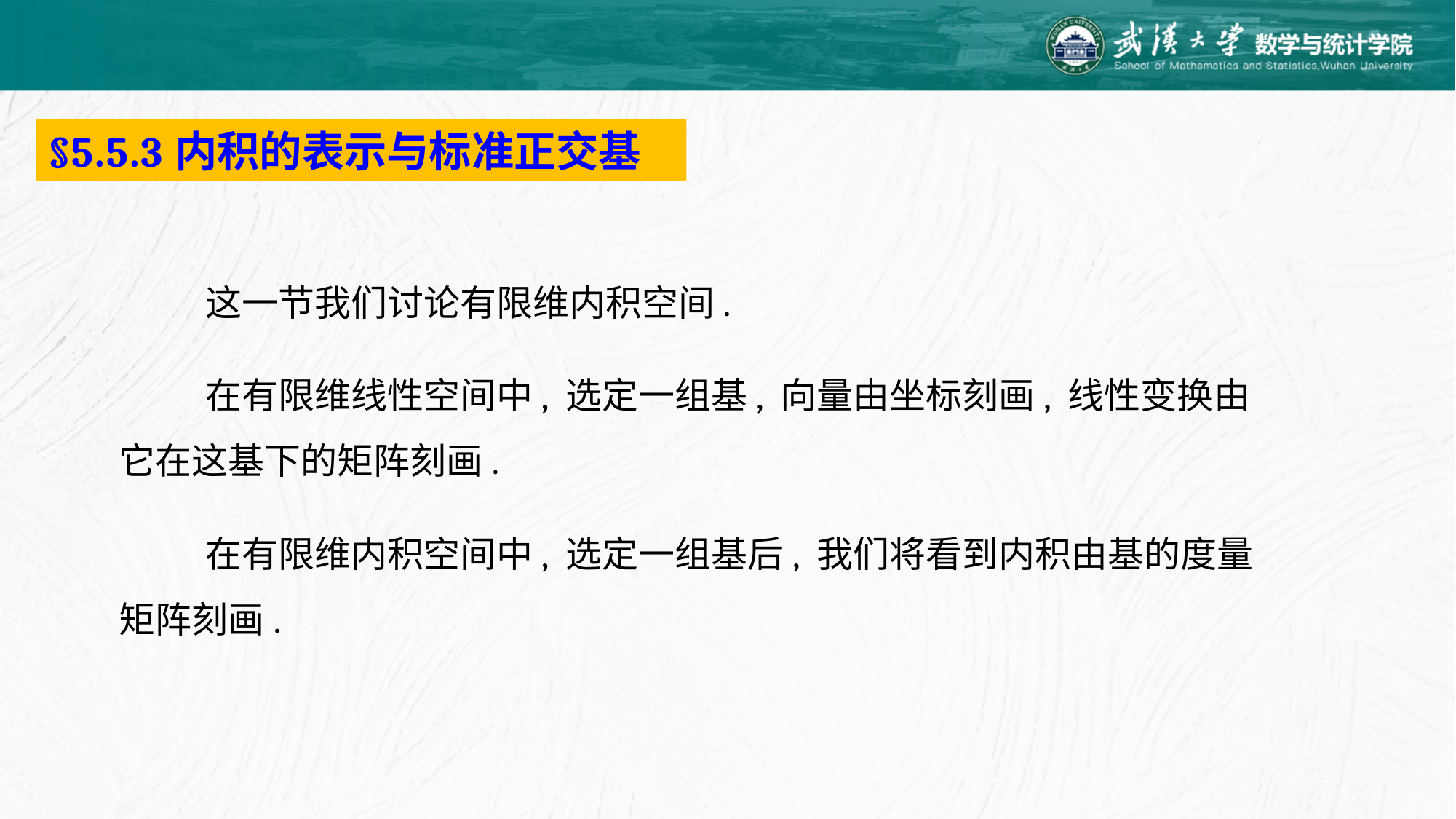

§5.5.3内积的表示与标准正交基
     这一节我们讨论有限维内积空间.
     在有限维线性空间中, 选定一组基, 向量由坐标刻画, 线性变换由它在这基下的矩阵刻画.
     在有限维内积空间中, 选定一组基后, 我们将看到内积由基的度量矩阵刻画.